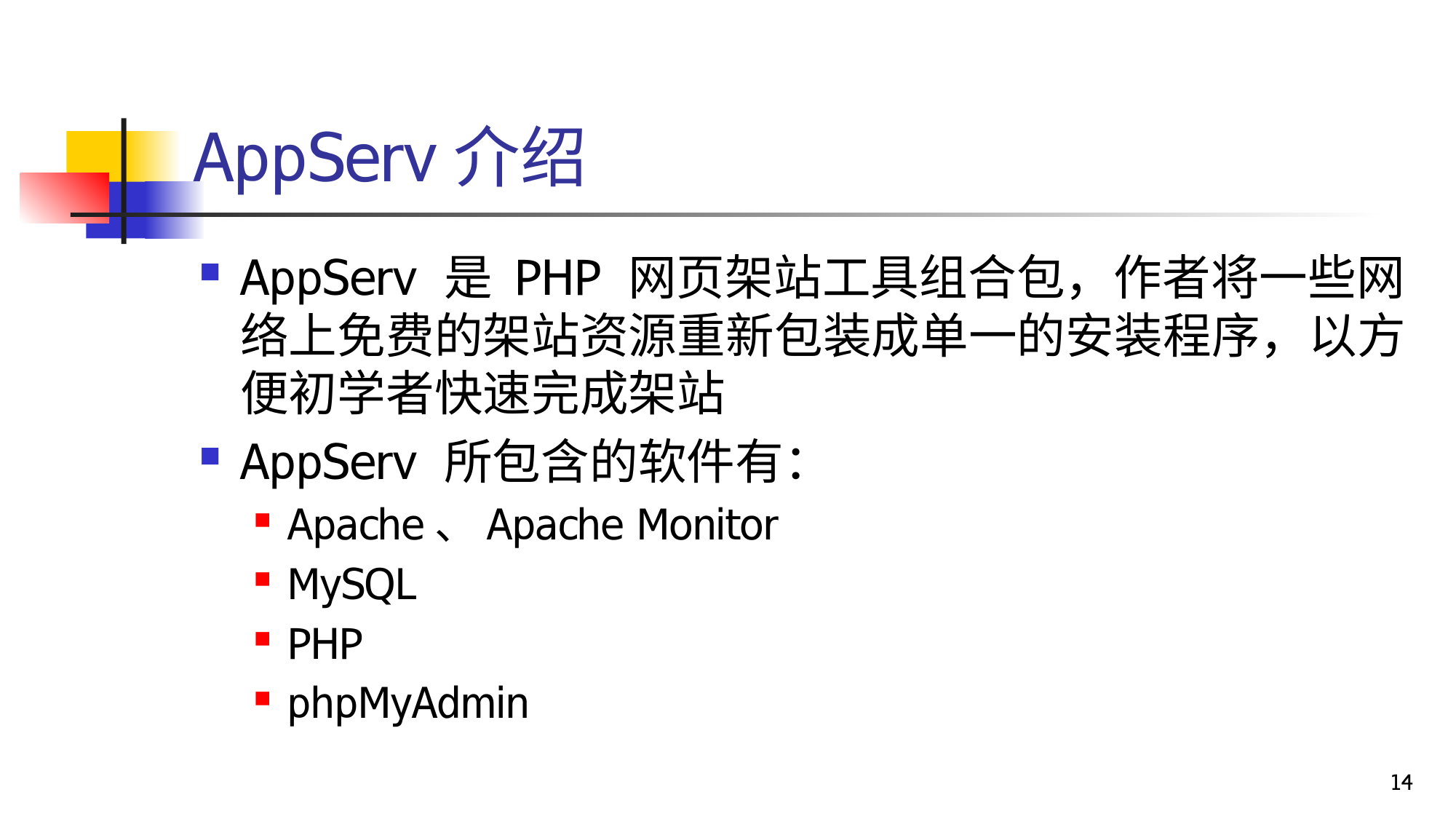

# AppServ介绍
AppServ 是 PHP 网页架站工具组合包，作者将一些网络上免费的架站资源重新包装成单一的安装程序，以方便初学者快速完成架站
AppServ 所包含的软件有：
Apache、Apache Monitor
MySQL
PHP
phpMyAdmin
14